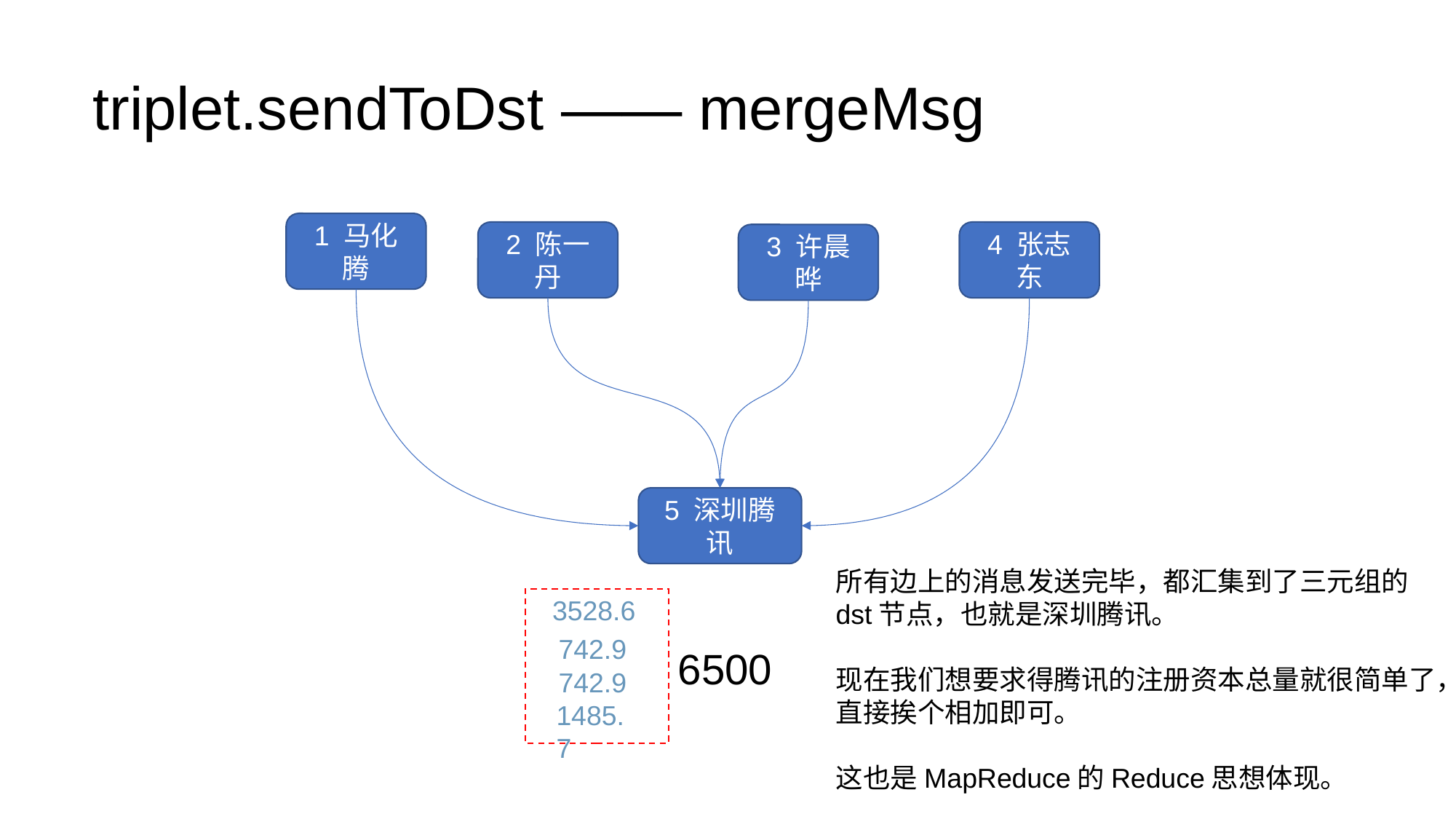

triplet.sendToDst —— mergeMsg
1 马化腾
4 张志东
2 陈一丹
3 许晨晔
5 深圳腾讯
所有边上的消息发送完毕，都汇集到了三元组的
dst节点，也就是深圳腾讯。

现在我们想要求得腾讯的注册资本总量就很简单了，
直接挨个相加即可。

这也是MapReduce的Reduce思想体现。
3528.6

742.9
6500
742.9
1485.7